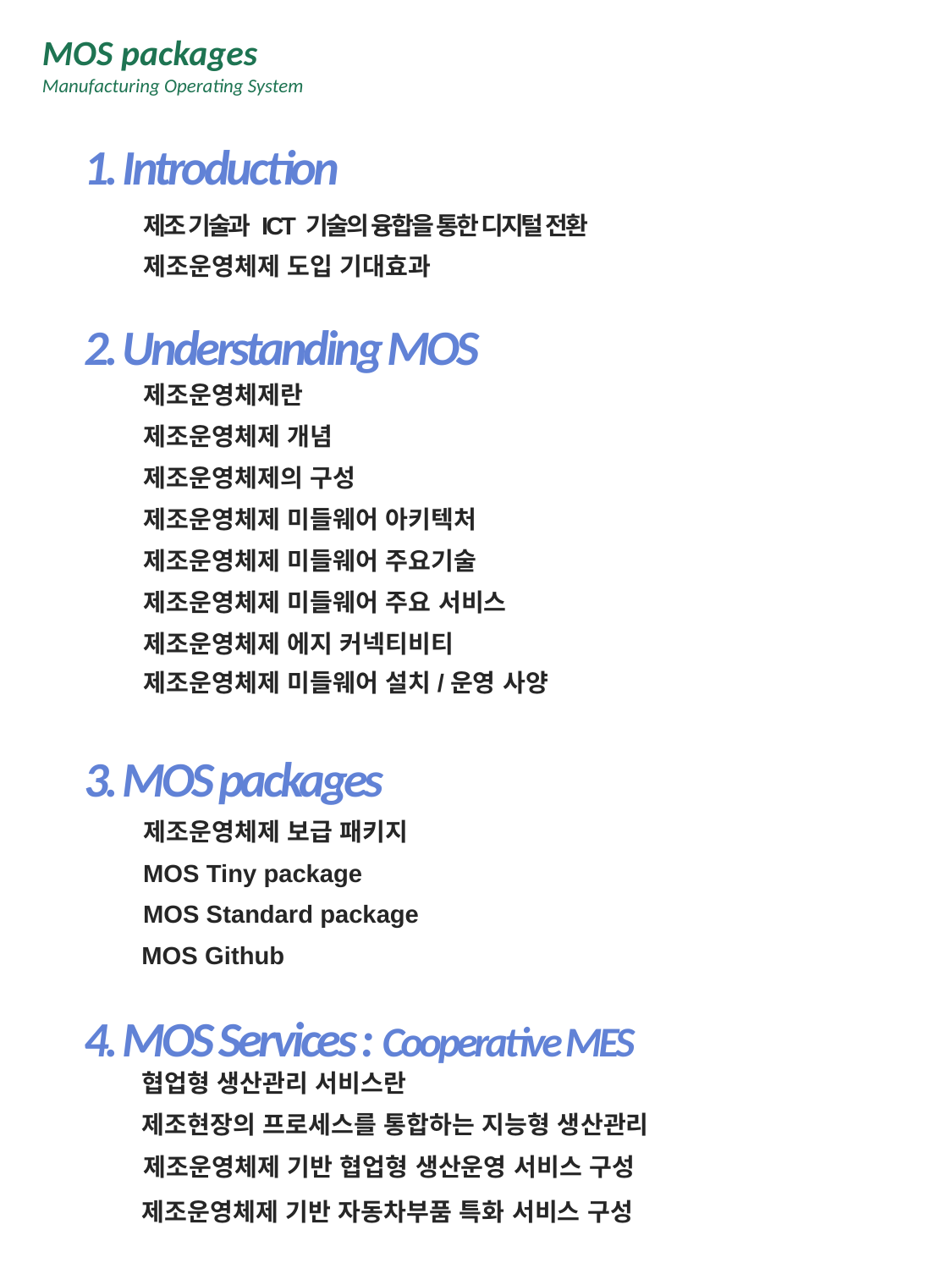

MOS packages
Manufacturing Operating System
1. Introduction
제조 기술과 ICT 기술의 융합을 통한 디지털 전환
제조운영체제 도입 기대효과
2. Understanding MOS
제조운영체제란
제조운영체제 개념
제조운영체제의 구성
제조운영체제 미들웨어 아키텍처
제조운영체제 미들웨어 주요기술
제조운영체제 미들웨어 주요 서비스
제조운영체제 에지 커넥티비티
제조운영체제 미들웨어 설치/운영 사양
3. MOS packages
제조운영체제 보급 패키지
MOS Tiny package
MOS Standard package
MOS Github
4. MOS Services : Cooperative MES
협업형 생산관리 서비스란
제조현장의 프로세스를 통합하는 지능형 생산관리
제조운영체제 기반 협업형 생산운영 서비스 구성
제조운영체제 기반 자동차부품 특화 서비스 구성